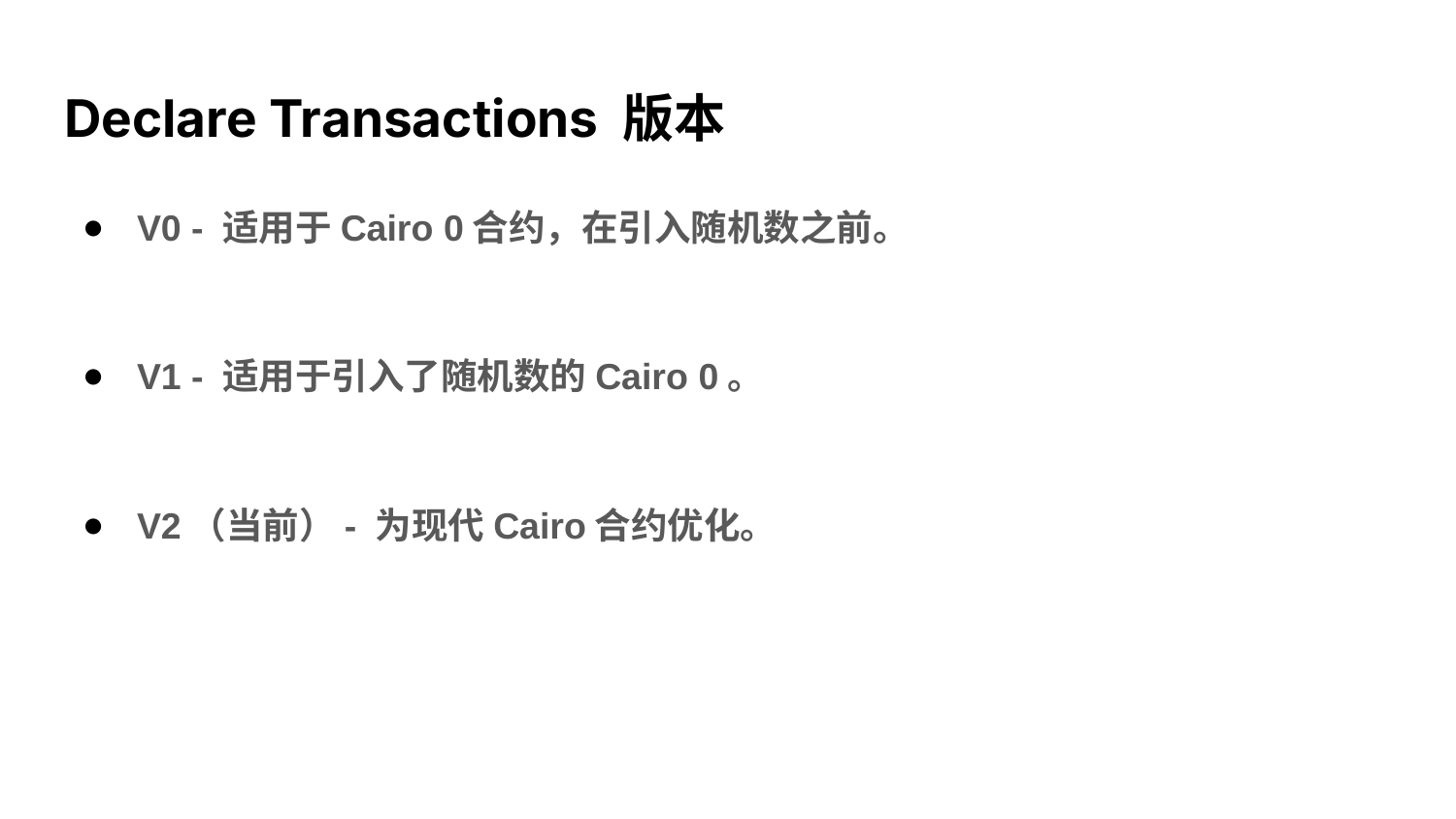

# Declare Transactions 版本

V0 - 适用于Cairo 0合约，在引入随机数之前。

V1 - 适用于引入了随机数的Cairo 0。

V2（当前）- 为现代Cairo合约优化。